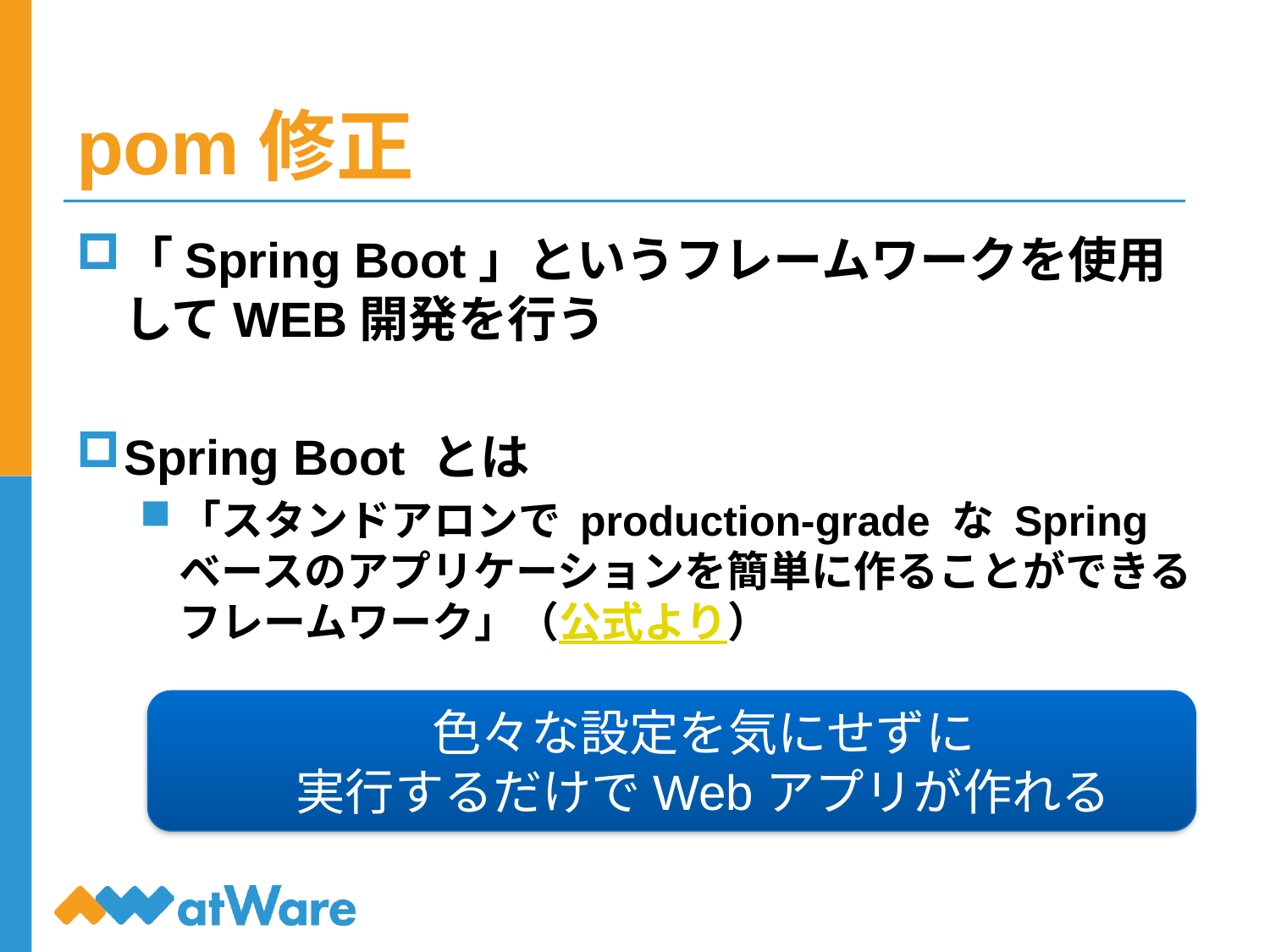

# pom修正
「Spring Boot」というフレームワークを使用してWEB開発を行う

Spring Boot とは
「スタンドアロンで production-grade な Spring ベースのアプリケーションを簡単に作ることができるフレームワーク」（公式より）
色々な設定を気にせずに
実行するだけでWebアプリが作れる